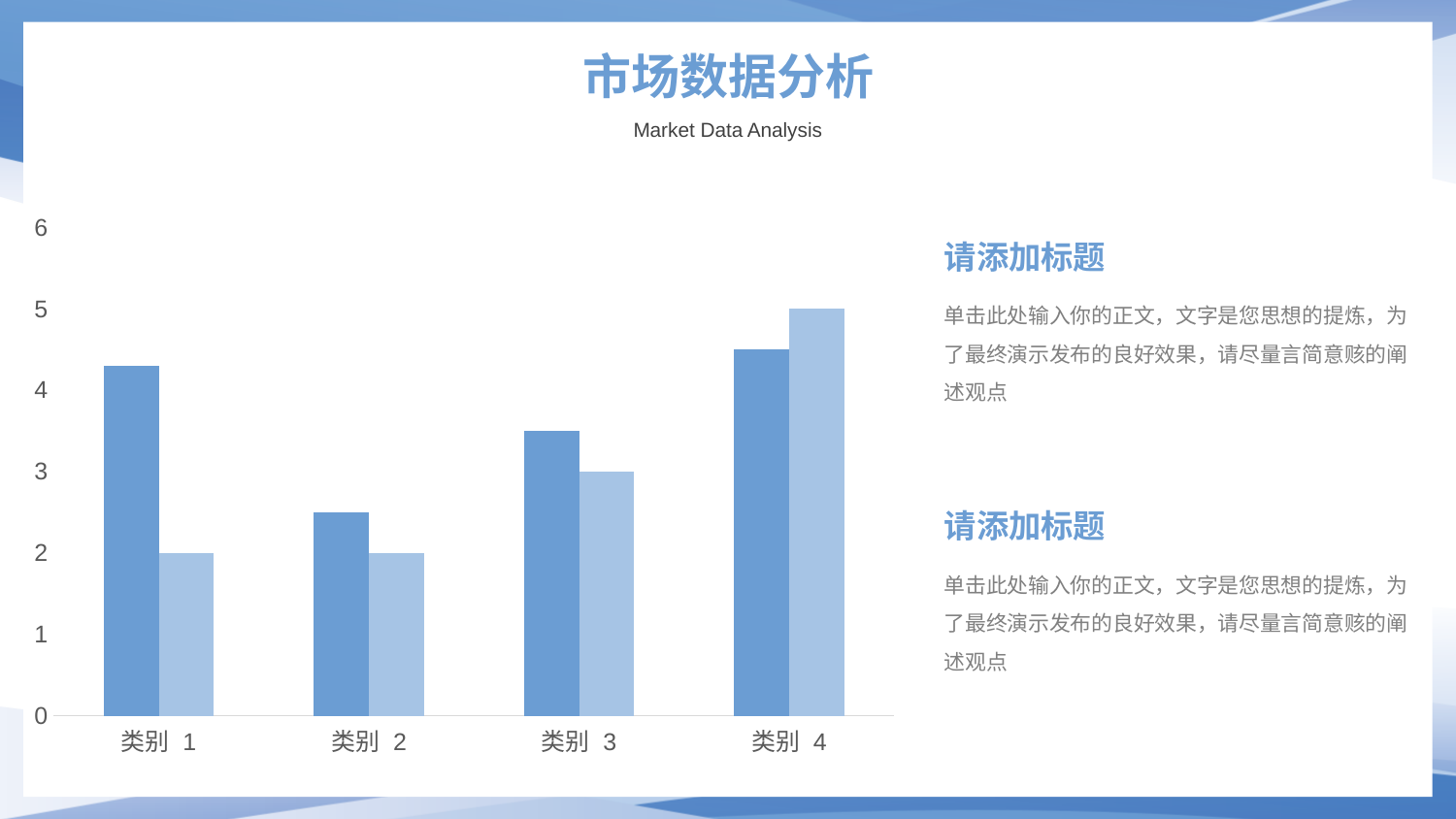

市场数据分析
Market Data Analysis

### Chart

| Category | 系列 1 | 系列 3 |
|---|---|---|
| 类别 1 | 4.3 | 2.0 |
| 类别 2 | 2.5 | 2.0 |
| 类别 3 | 3.5 | 3.0 |
| 类别 4 | 4.5 | 5.0 |
请添加标题
单击此处输入你的正文，文字是您思想的提炼，为了最终演示发布的良好效果，请尽量言简意赅的阐述观点
请添加标题
单击此处输入你的正文，文字是您思想的提炼，为了最终演示发布的良好效果，请尽量言简意赅的阐述观点